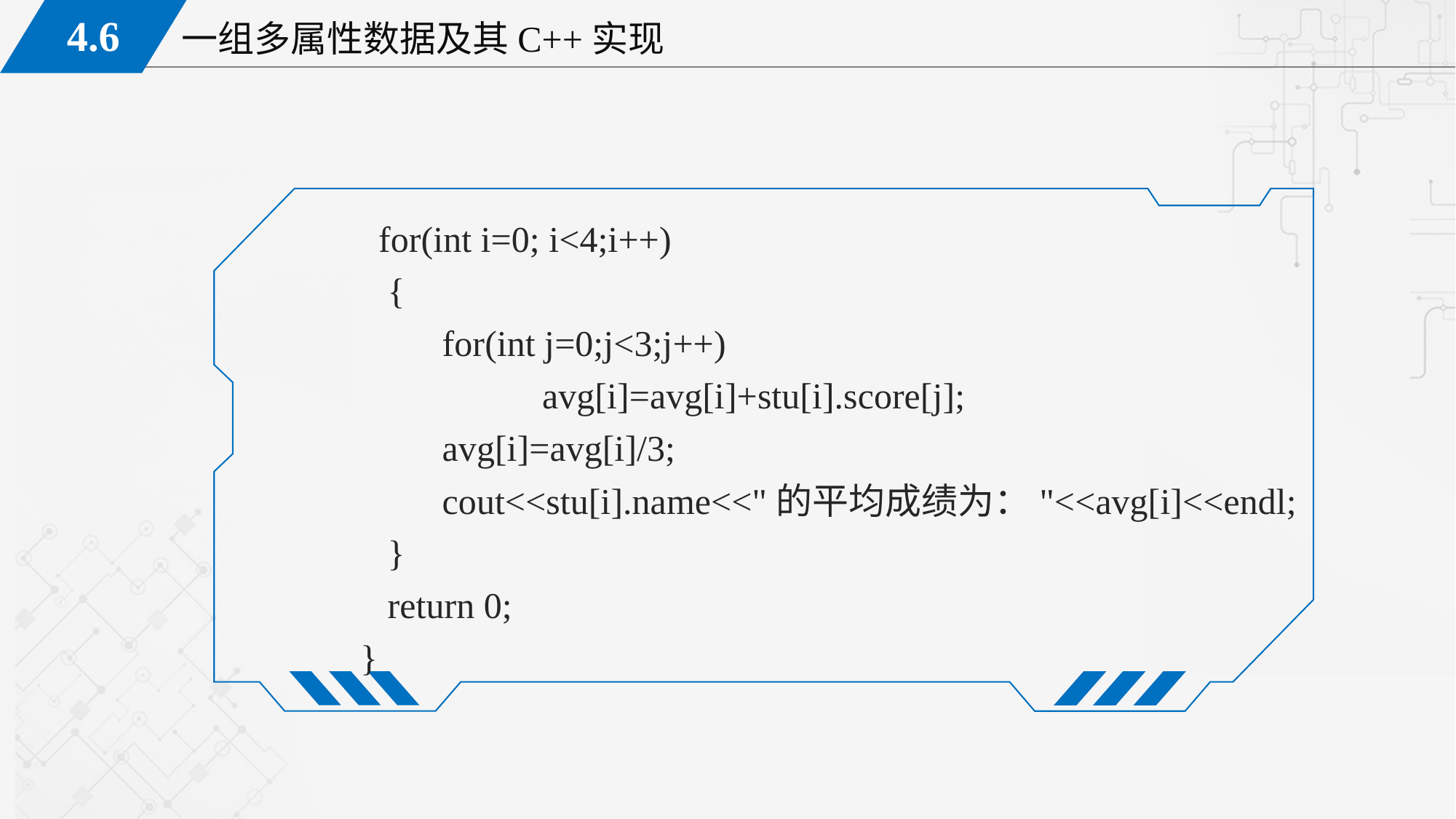

for(int i=0; i<4;i++)
   {
         for(int j=0;j<3;j++)
	        avg[i]=avg[i]+stu[i].score[j];
         avg[i]=avg[i]/3;
         cout<<stu[i].name<<"的平均成绩为："<<avg[i]<<endl;
   }
   return 0;
}